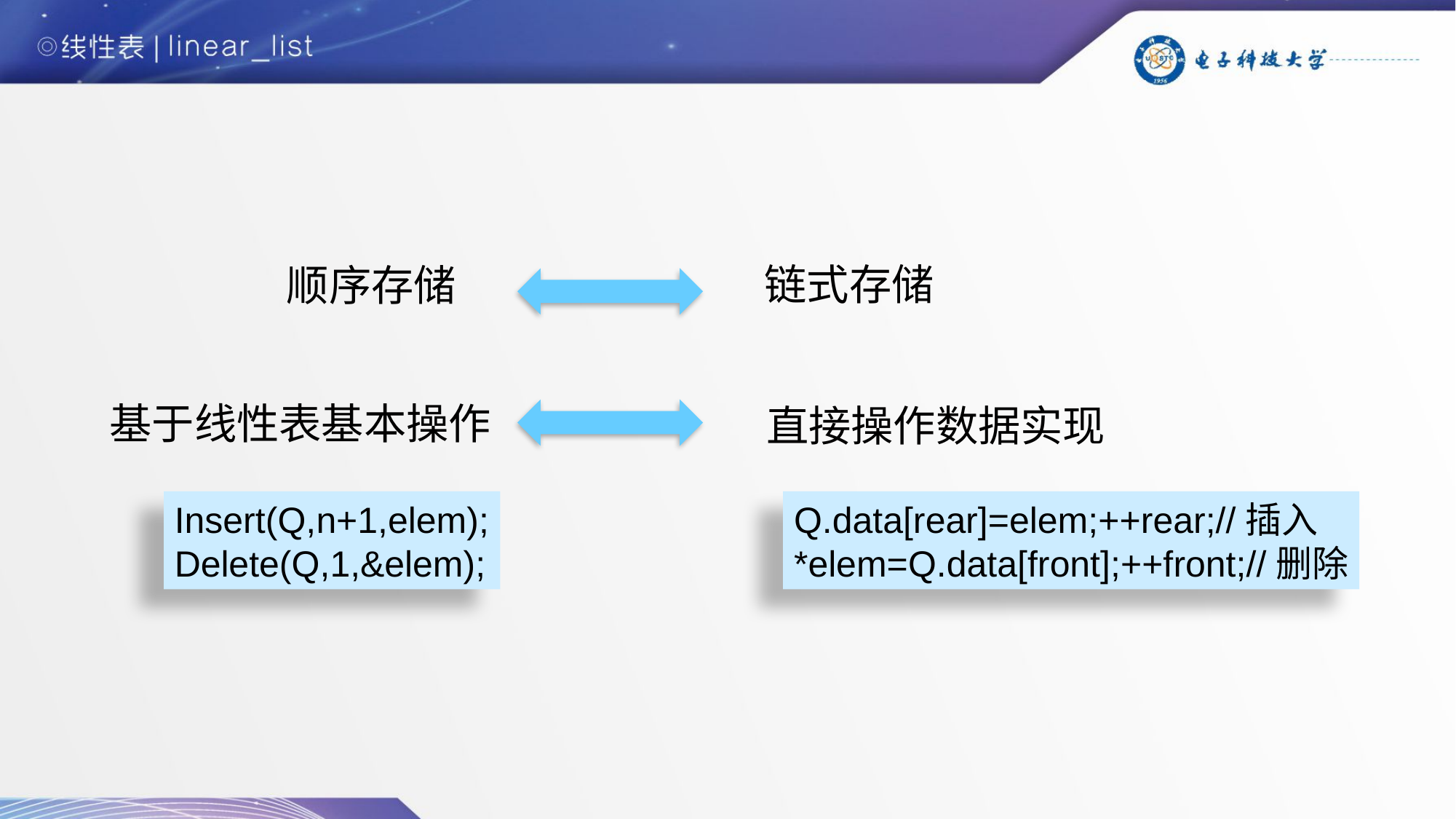

链式存储
顺序存储

基于线性表基本操作
直接操作数据实现

Insert(Q,n+1,elem);
Delete(Q,1,&elem);
Q.data[rear]=elem;++rear;//插入
*elem=Q.data[front];++front;//删除